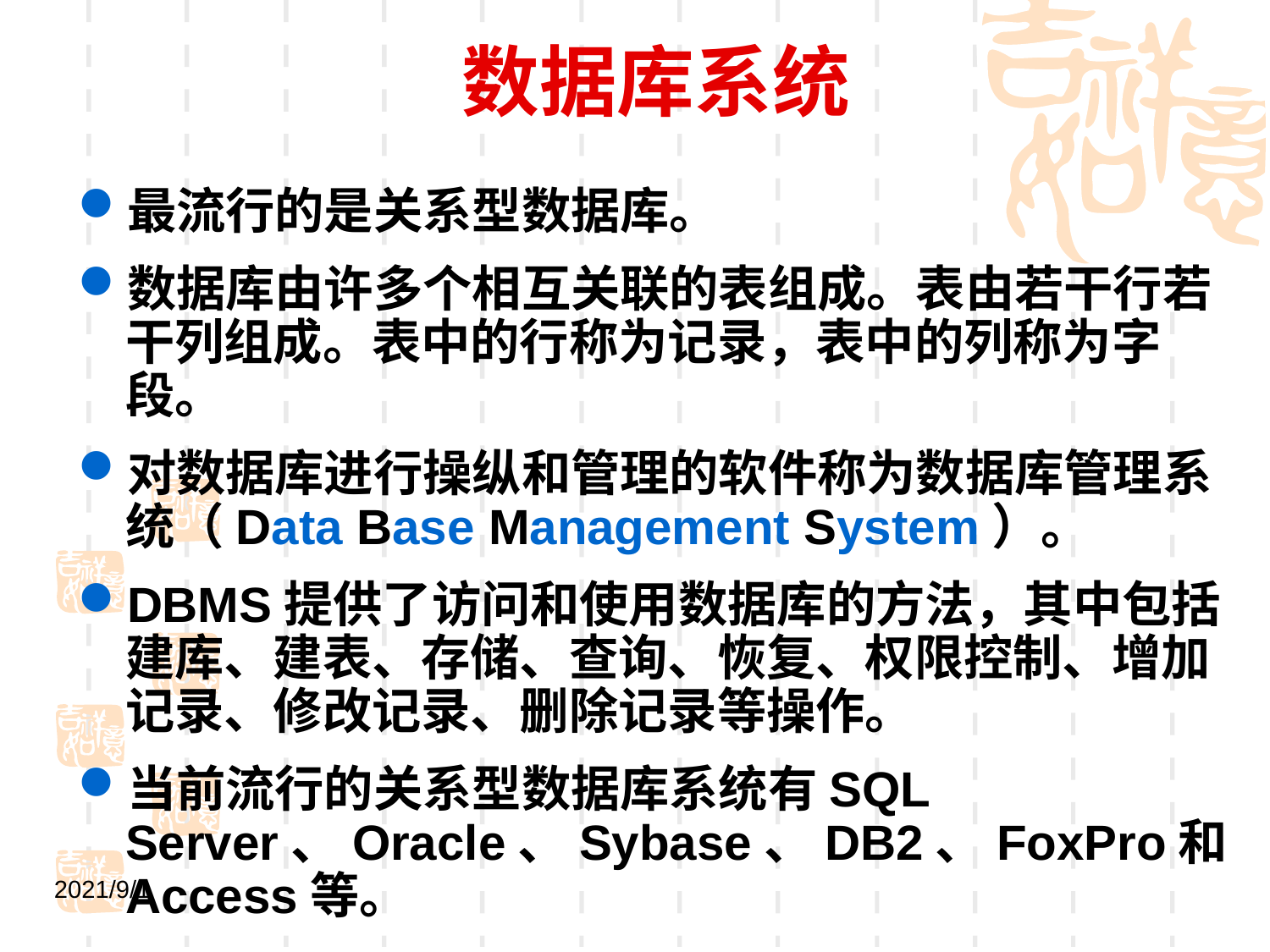

# 数据库系统
最流行的是关系型数据库。
数据库由许多个相互关联的表组成。表由若干行若干列组成。表中的行称为记录，表中的列称为字段。
对数据库进行操纵和管理的软件称为数据库管理系统（Data Base Management System）。
DBMS提供了访问和使用数据库的方法，其中包括建库、建表、存储、查询、恢复、权限控制、增加记录、修改记录、删除记录等操作。
当前流行的关系型数据库系统有SQL Server、Oracle、Sybase、DB2、FoxPro和Access等。
2021/9/1